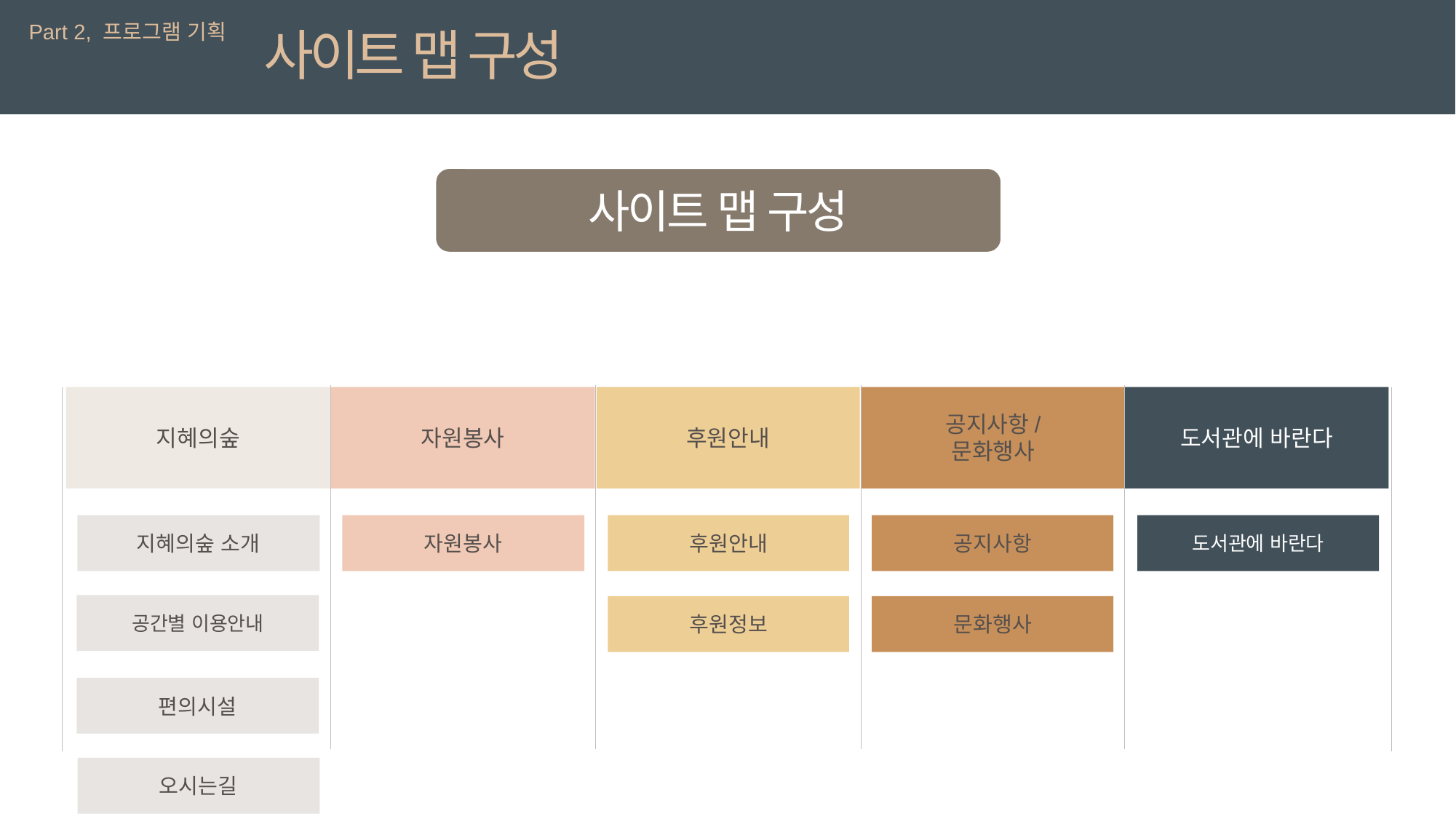

Part 2, 프로그램 기획
사이트 맵 구성

사이트 맵 구성

자원봉사
자원봉사

후원안내
후원안내
후원정보

공지사항/
문화행사
공지사항
문화행사

도서관에 바란다
도서관에 바란다

지혜의숲
지혜의숲 소개
공간별 이용안내
편의시설
오시는길